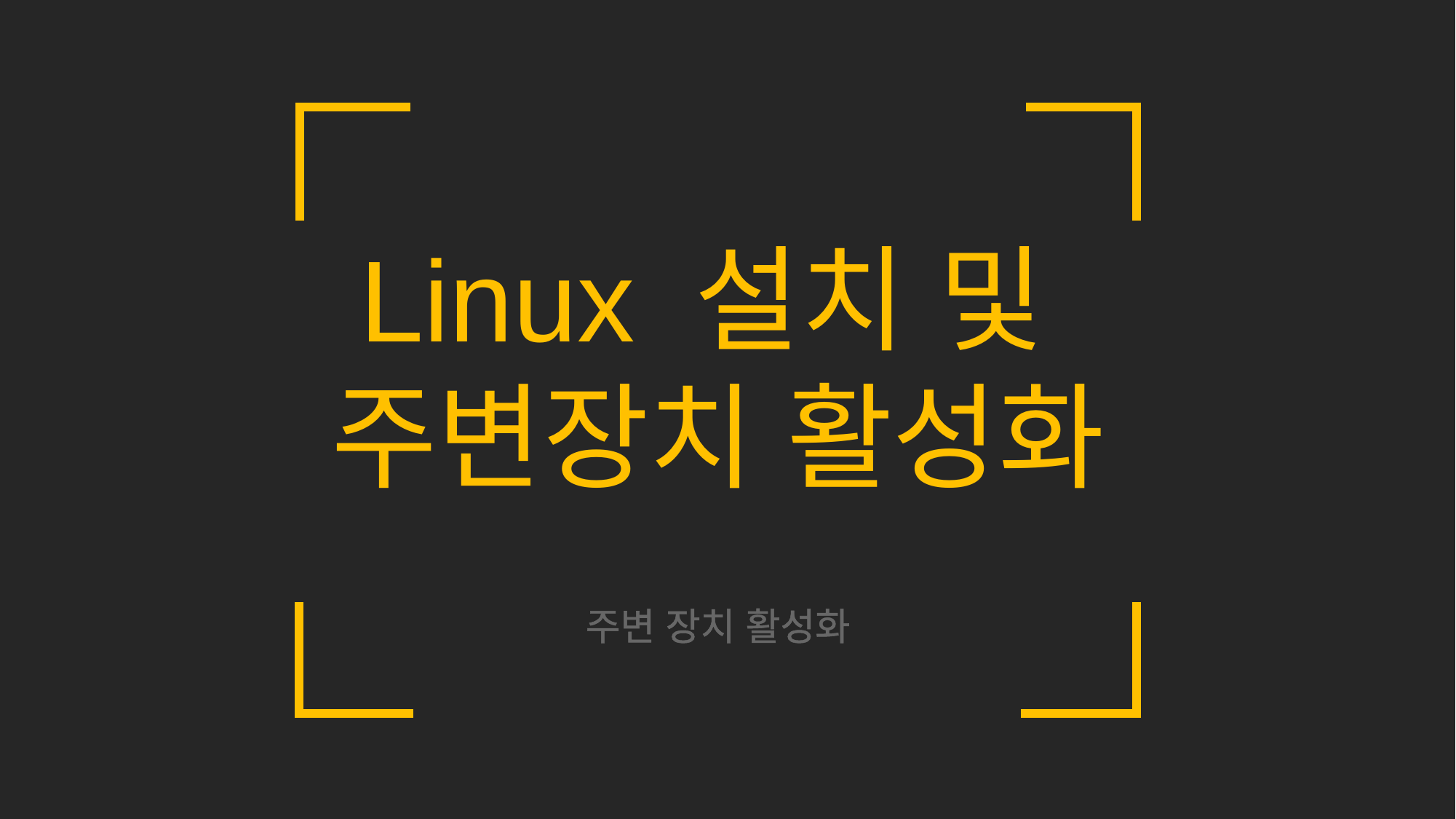

Linux 설치 및
주변장치 활성화
주변 장치 활성화